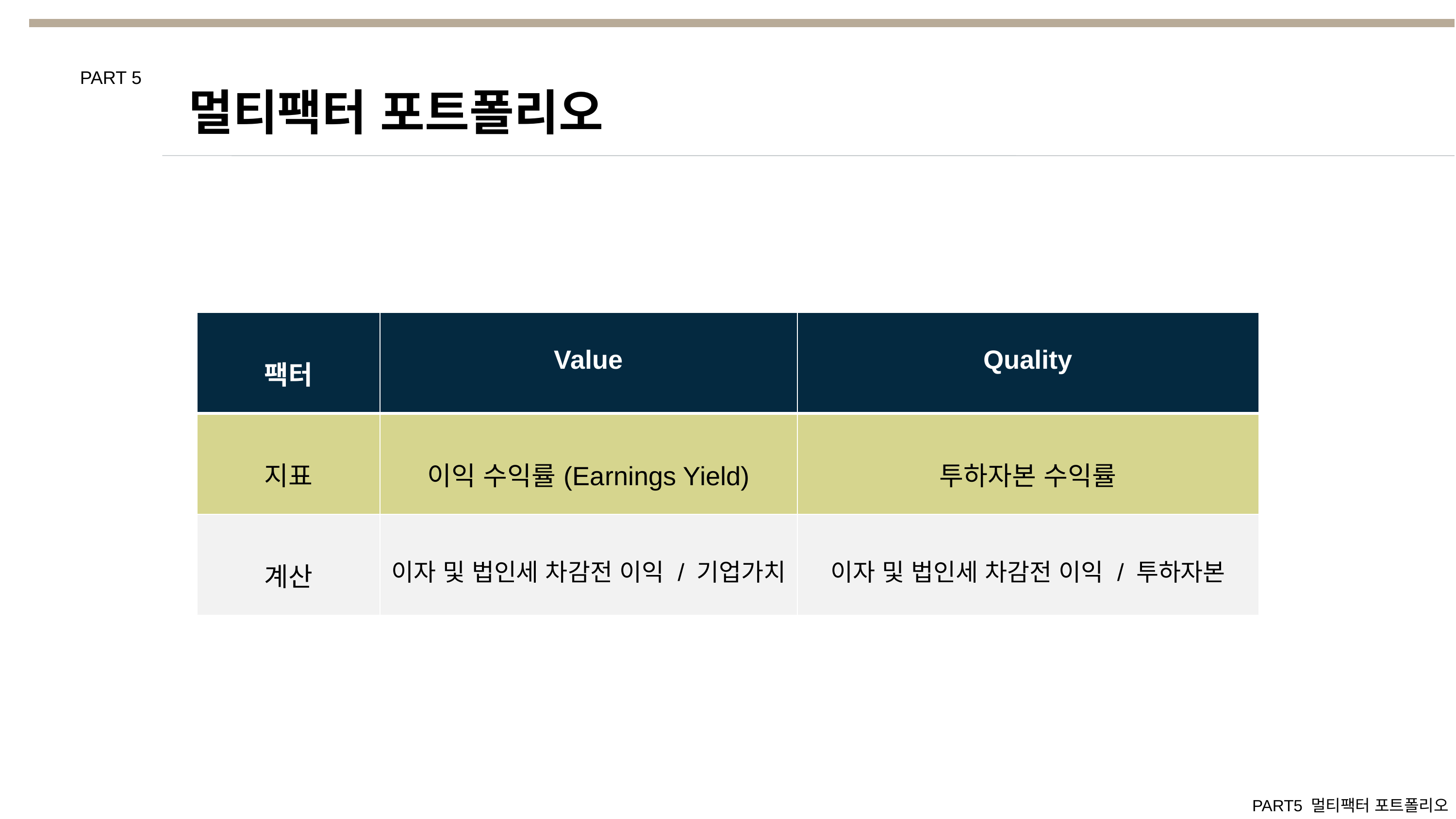

멀티팩터 포트폴리오

PART 5
이익 수익률(Earnings Yield)
# 기업의 수익을 기업의 가치로 나눈 값
# 이는 PER(주가수익비율)의 역수와 비슷하며, 밸류 지표 중 하나

2. 투하자본 수익률(Return on Capital)
#  기업의 수익을 투자한 자본으로 나눈 값
# 이는 ROE(자기자본이익률)와도 비슷하며, 퀄리티 지표 중 하나

※ 마법 공식은 이 두 가지 지표의 순위를 각각 구한 뒤 순위의 합 기준 상위 30~50개 종목을 1년간 보유한 후 리밸런싱
| 팩터 | Value | Quality |
| --- | --- | --- |
| 지표 | 이익 수익률(Earnings Yield) | 투하자본 수익률 |
| 계산 | 이자 및 법인세 차감전 이익 / 기업가치 | 이자 및 법인세 차감전 이익 / 투하자본 |
PART5 멀티팩터 포트폴리오